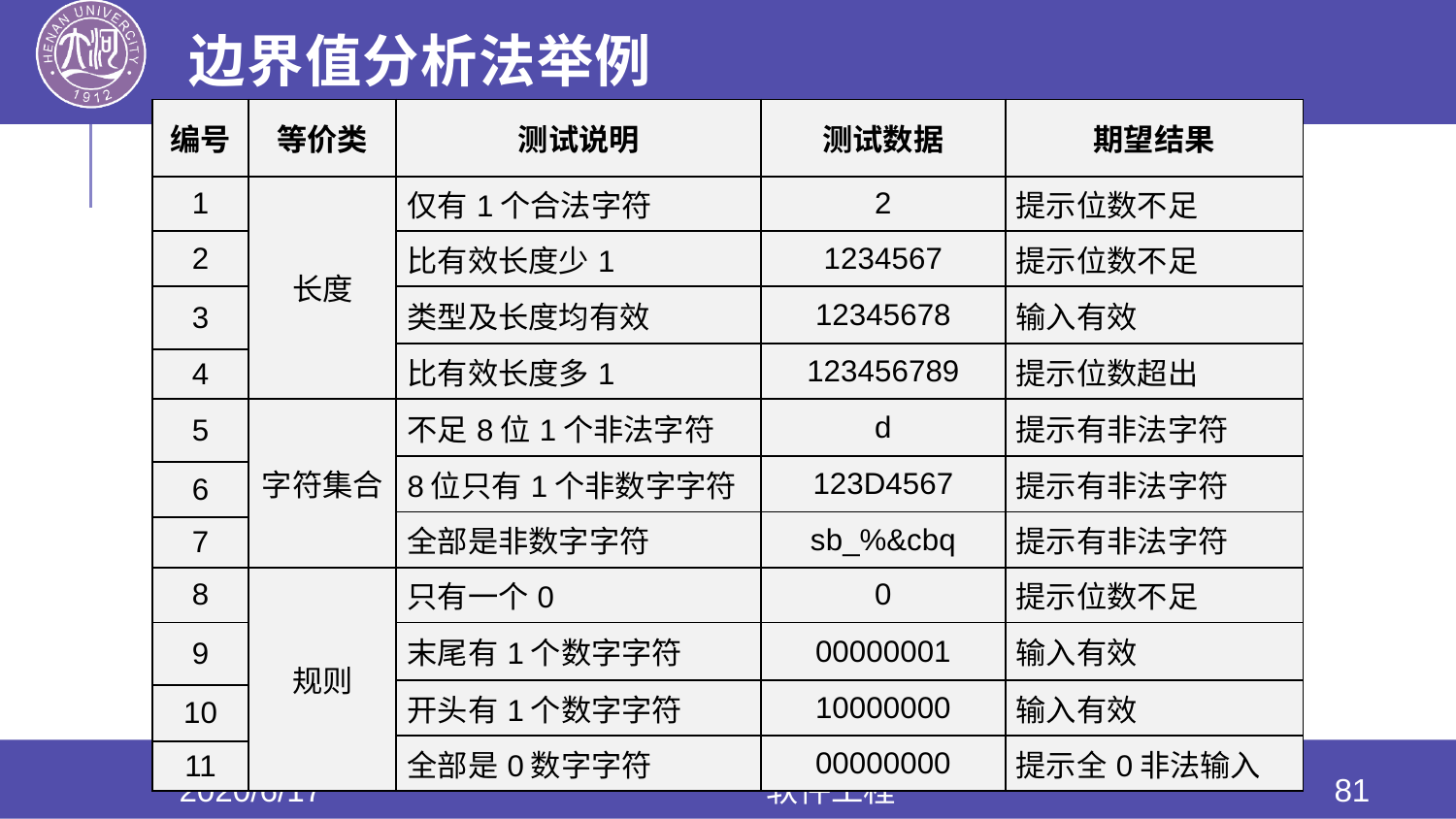

# 边界值分析法举例
| 编号 | 等价类 | 测试说明 | 测试数据 | 期望结果 |
| --- | --- | --- | --- | --- |
| 1 | 长度 | 仅有1个合法字符 | 2 | 提示位数不足 |
| 2 |  | 比有效长度少1 | 1234567 | 提示位数不足 |
| 3 |  | 类型及长度均有效 | 12345678 | 输入有效 |
|  |  | 比有效长度多1 | 123456789 | 提示位数超出 |
| 4 |  |  |  |  |
| 5 | 字符集合 | 不足8位1个非法字符 | d | 提示有非法字符 |
|  |  | 8位只有1个非数字字符 | 123D4567 | 提示有非法字符 |
| 6 |  |  |  |  |
|  |  | 全部是非数字字符 | sb\_%&cbq | 提示有非法字符 |
| 7 |  |  |  |  |
| 8 | 规则 | 只有一个0 | 0 | 提示位数不足 |
| 9 |  | 末尾有1个数字字符 | 00000001 | 输入有效 |
|  |  | 开头有1个数字字符 | 10000000 | 输入有效 |
| 10 |  |  |  |  |
|  |  | 全部是0数字字符 | 00000000 | 提示全0非法输入 |
| 11 |  |  |  |  |
2020/6/17
软件工程
81